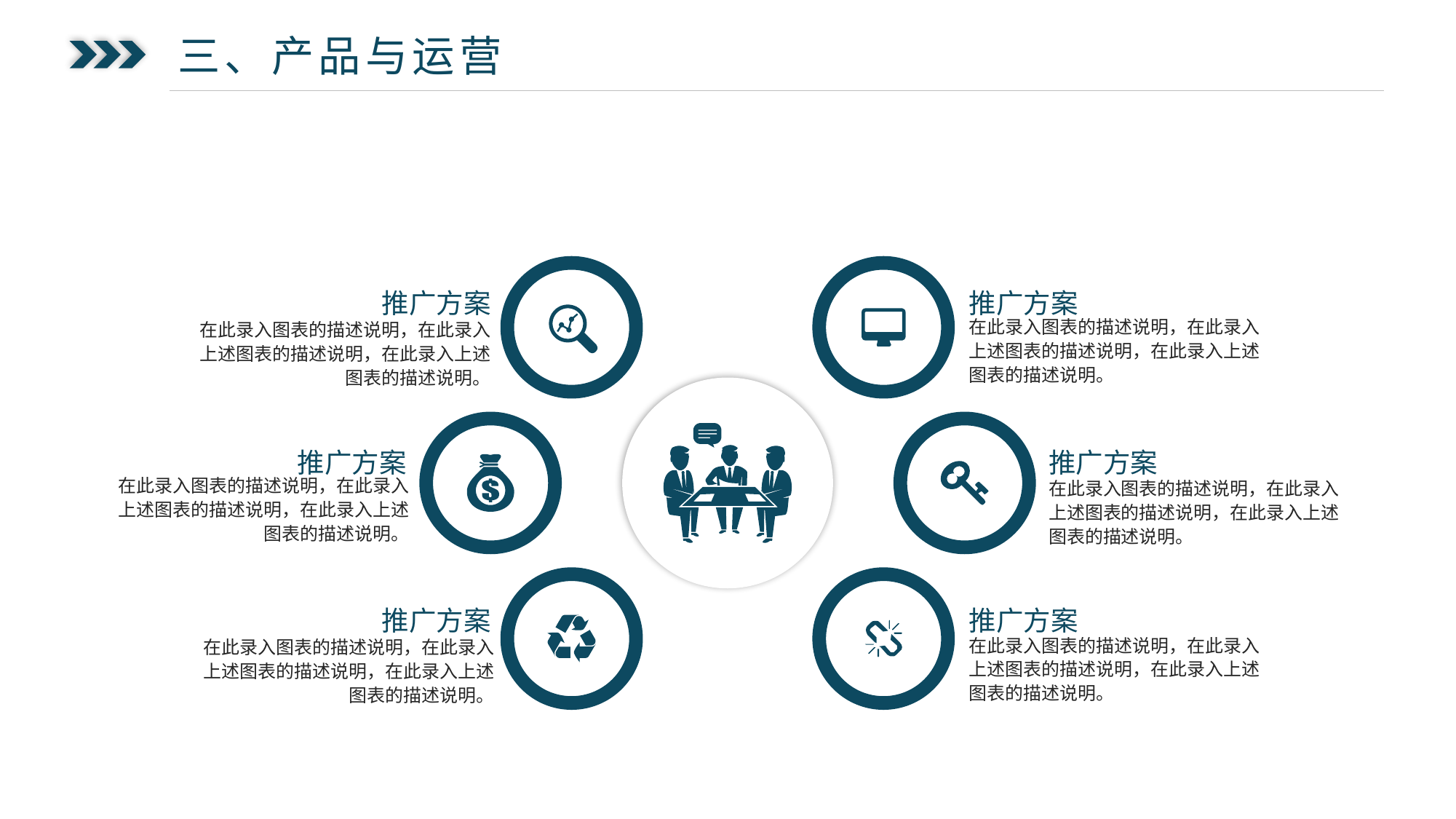

三、产品与运营

推广方案
在此录入图表的描述说明，在此录入上述图表的描述说明，在此录入上述图表的描述说明。
推广方案
在此录入图表的描述说明，在此录入上述图表的描述说明，在此录入上述图表的描述说明。

推广方案
在此录入图表的描述说明，在此录入上述图表的描述说明，在此录入上述图表的描述说明。
推广方案
在此录入图表的描述说明，在此录入上述图表的描述说明，在此录入上述图表的描述说明。

推广方案
在此录入图表的描述说明，在此录入上述图表的描述说明，在此录入上述图表的描述说明。
推广方案
在此录入图表的描述说明，在此录入上述图表的描述说明，在此录入上述图表的描述说明。